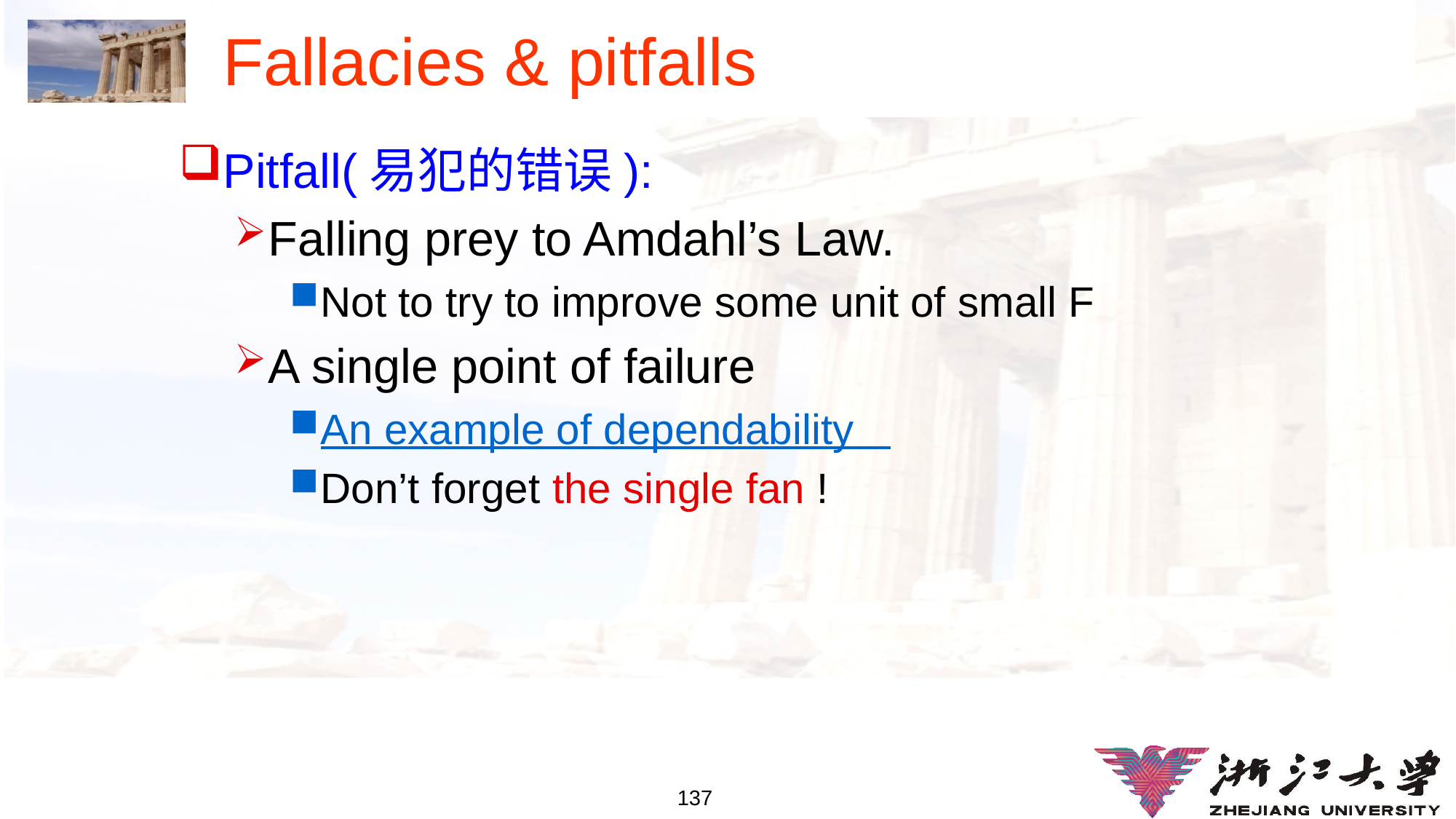

# Fallacies & pitfalls
Pitfall(易犯的错误):
Falling prey to Amdahl’s Law.
Not to try to improve some unit of small F
A single point of failure
An example of dependability
Don’t forget the single fan !